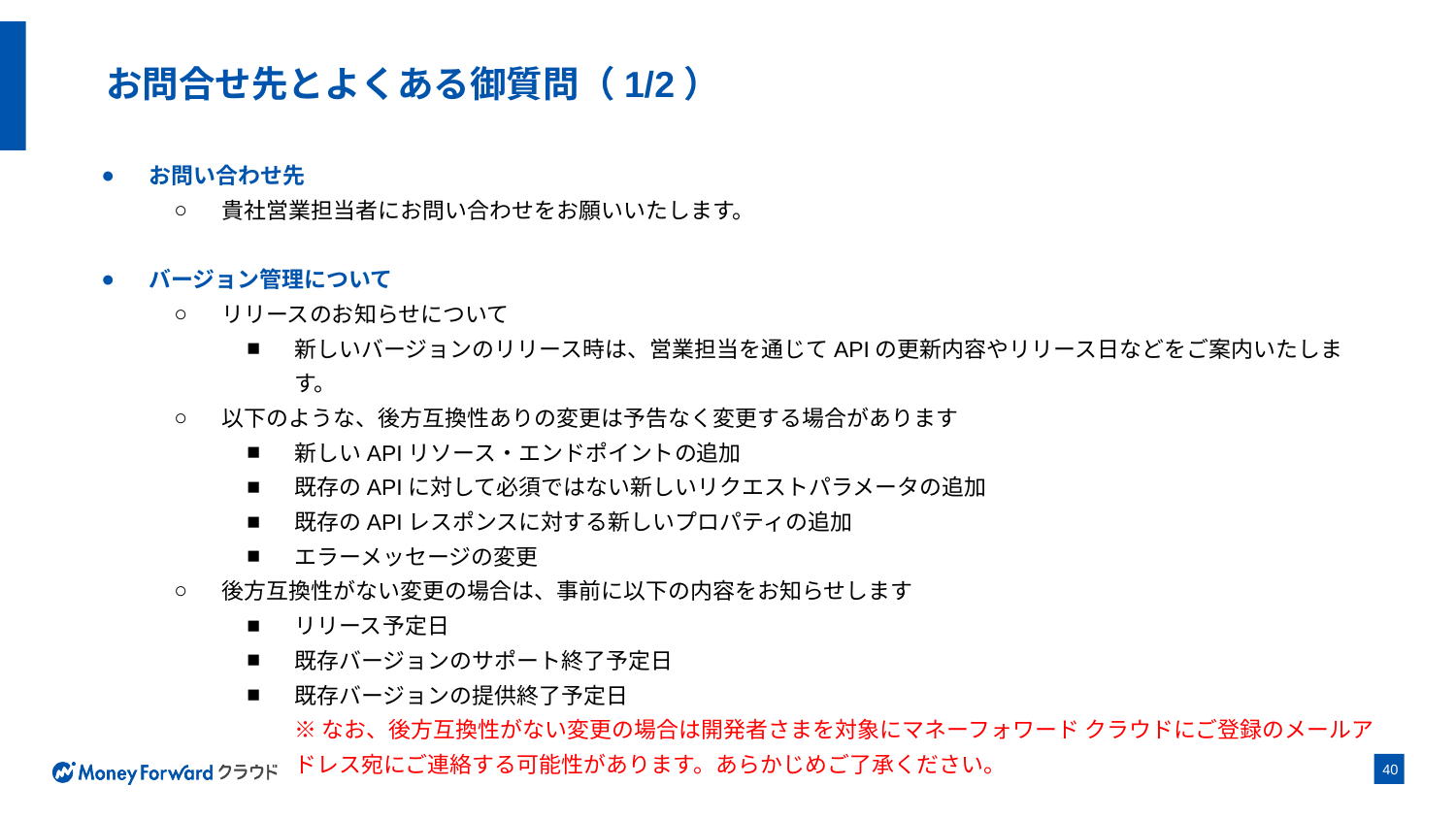

# お問合せ先とよくある御質問（1/2）
お問い合わせ先
貴社営業担当者にお問い合わせをお願いいたします。

バージョン管理について
リリースのお知らせについて
新しいバージョンのリリース時は、営業担当を通じてAPIの更新内容やリリース日などをご案内いたします。
以下のような、後方互換性ありの変更は予告なく変更する場合があります
新しいAPIリソース・エンドポイントの追加
既存のAPIに対して必須ではない新しいリクエストパラメータの追加
既存のAPIレスポンスに対する新しいプロパティの追加
エラーメッセージの変更
後方互換性がない変更の場合は、事前に以下の内容をお知らせします
リリース予定日
既存バージョンのサポート終了予定日
既存バージョンの提供終了予定日
※なお、後方互換性がない変更の場合は開発者さまを対象にマネーフォワード クラウドにご登録のメールアドレス宛にご連絡する可能性があります。あらかじめご了承ください。
40